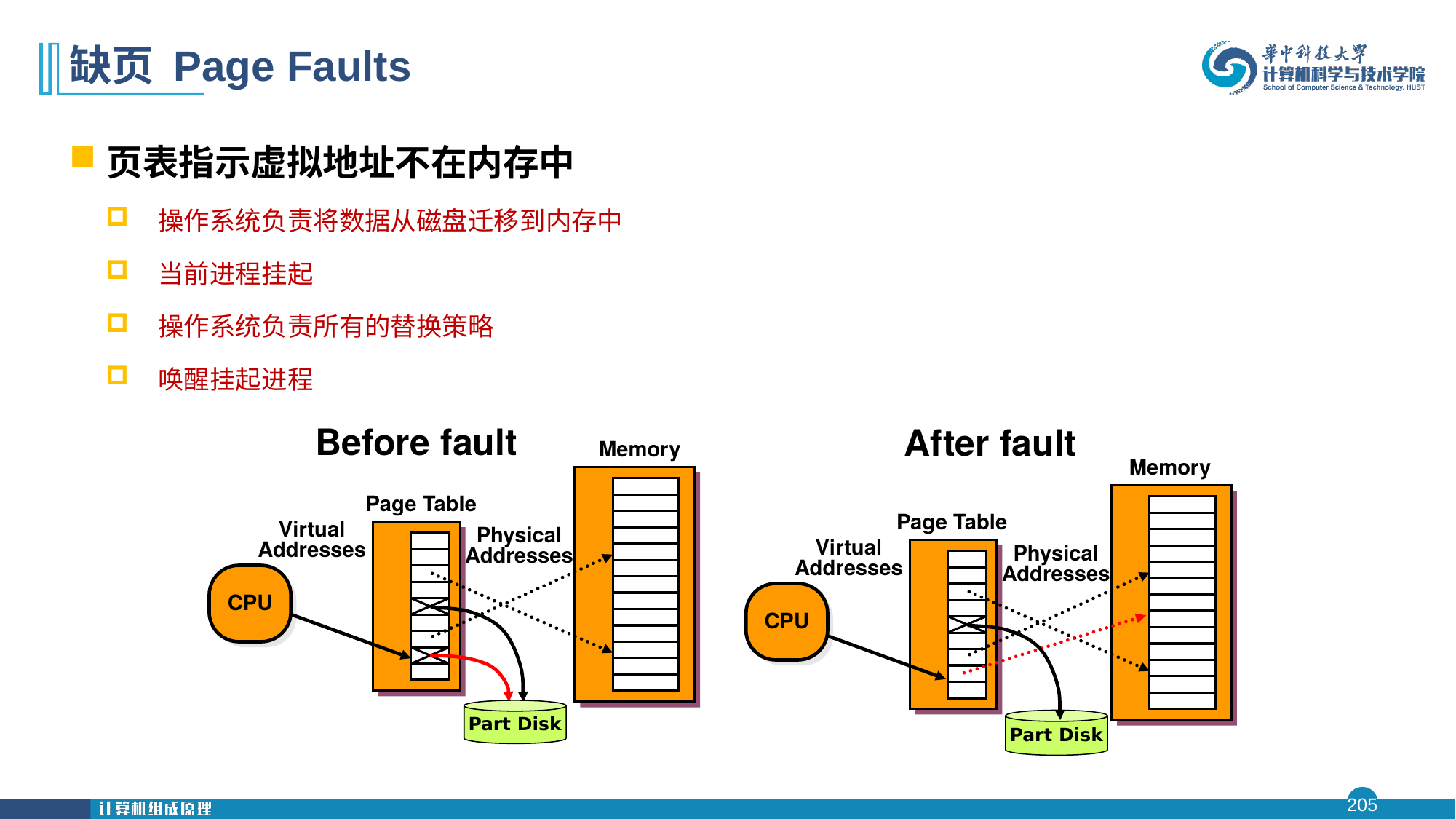

# 缺页 Page Faults
页表指示虚拟地址不在内存中
操作系统负责将数据从磁盘迁移到内存中
当前进程挂起
操作系统负责所有的替换策略
唤醒挂起进程

Before fault
After fault
Memory

Page Table

Virtual
Addresses
Physical
Addresses

CPU

Part Disk
Memory

Page Table

Virtual
Addresses
Physical
Addresses

CPU

Part Disk